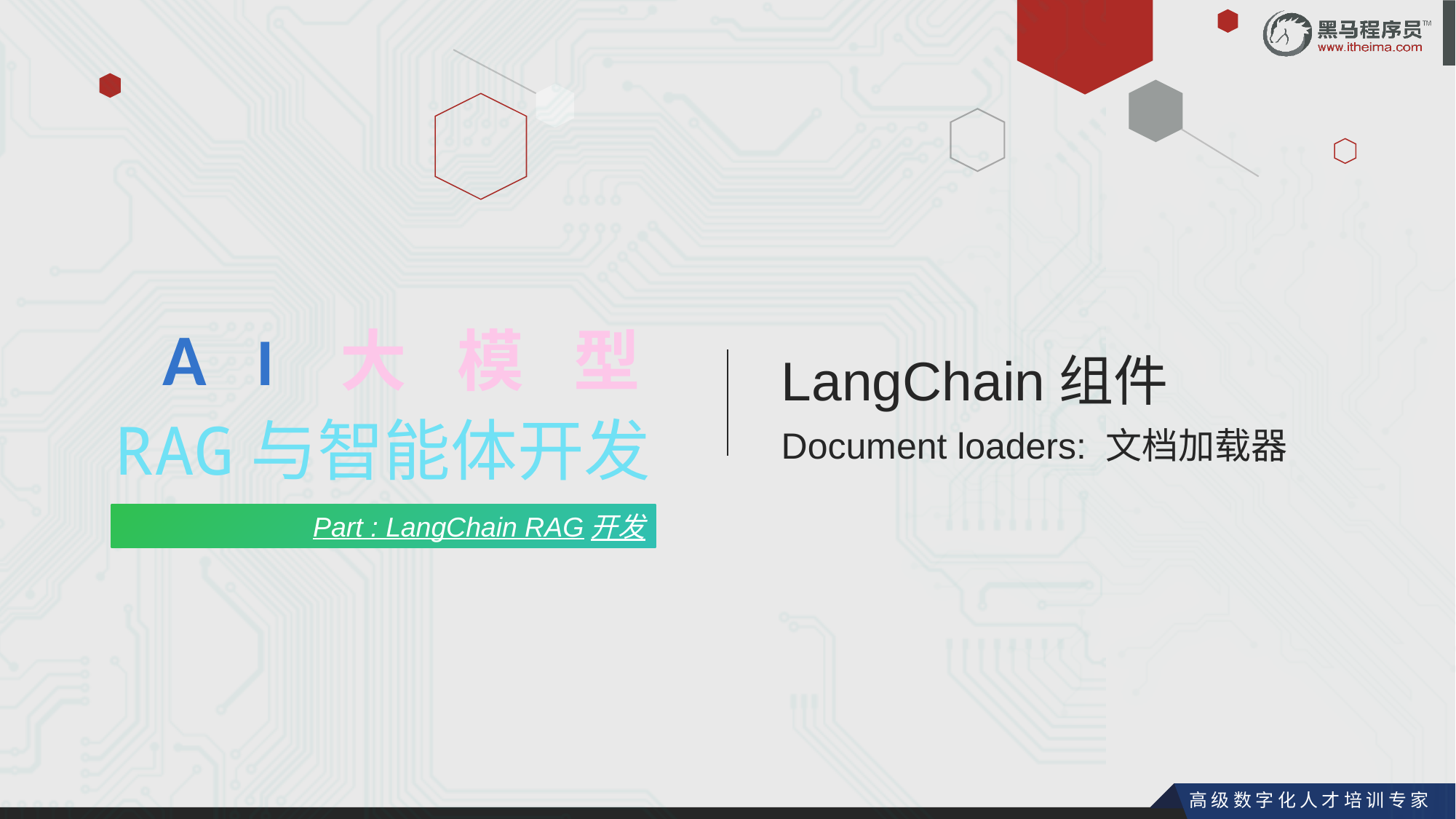

AI大模型
LangChain组件
Document loaders: 文档加载器
RAG与智能体开发
Part : LangChain RAG开发